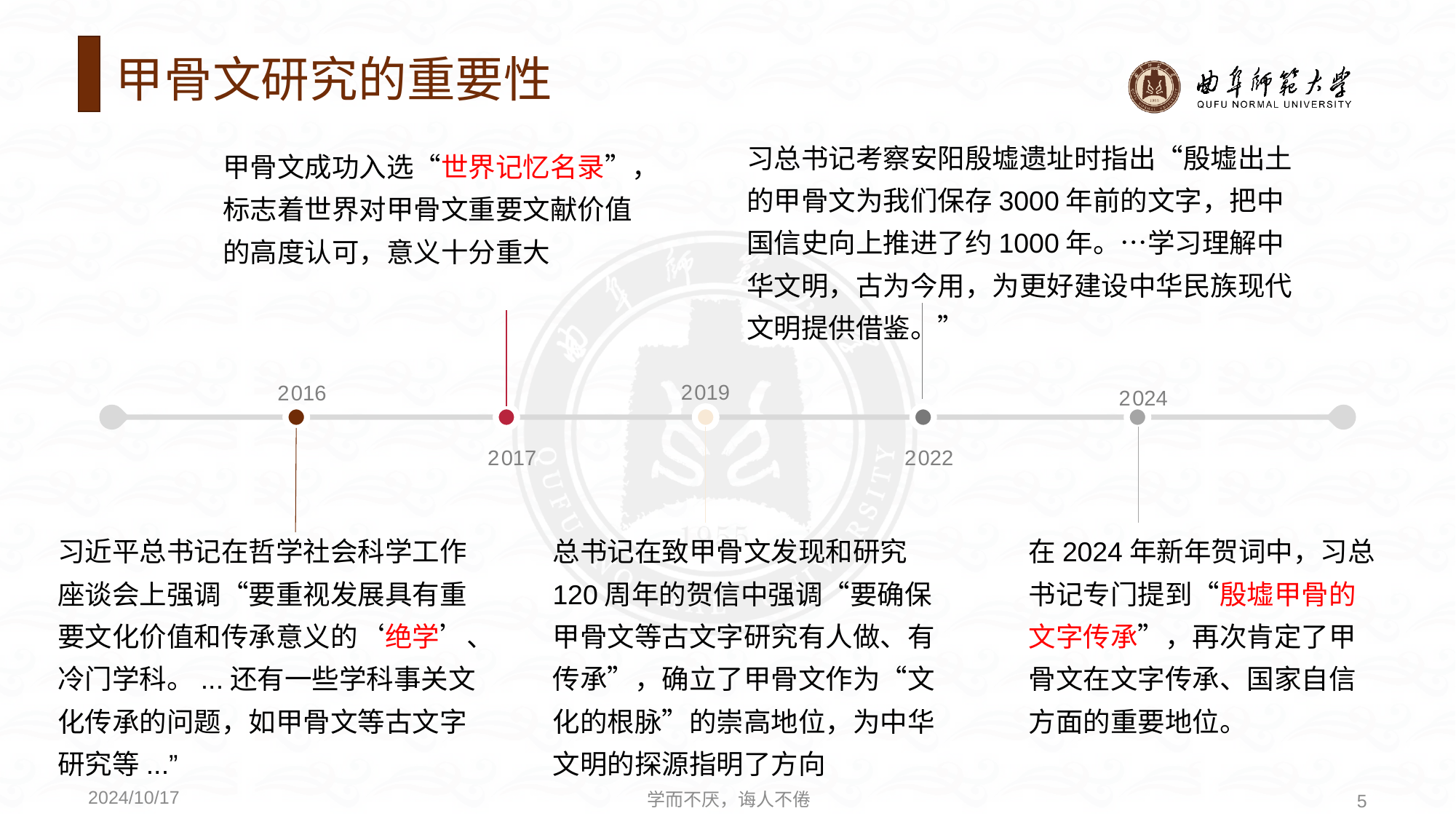

# 甲骨文研究的重要性
习总书记考察安阳殷墟遗址时指出“殷墟出土的甲骨文为我们保存3000年前的文字，把中国信史向上推进了约1000年。…学习理解中华文明，古为今用，为更好建设中华民族现代文明提供借鉴。”

甲骨文成功入选“世界记忆名录”，标志着世界对甲骨文重要文献价值的高度认可，意义十分重大

2 019
2 016
2 024

2 017
2 022
习近平总书记在哲学社会科学工作座谈会上强调“要重视发展具有重要文化价值和传承意义的‘绝学’、冷门学科。...还有一些学科事关文化传承的问题，如甲骨文等古文字研究等...”
总书记在致甲骨文发现和研究120周年的贺信中强调“要确保甲骨文等古文字研究有人做、有传承”，确立了甲骨文作为“文化的根脉”的崇高地位，为中华文明的探源指明了方向
在2024年新年贺词中，习总书记专门提到“殷墟甲骨的文字传承”，再次肯定了甲骨文在文字传承、国家自信方面的重要地位。
学而不厌，诲人不倦
5
2024/10/17